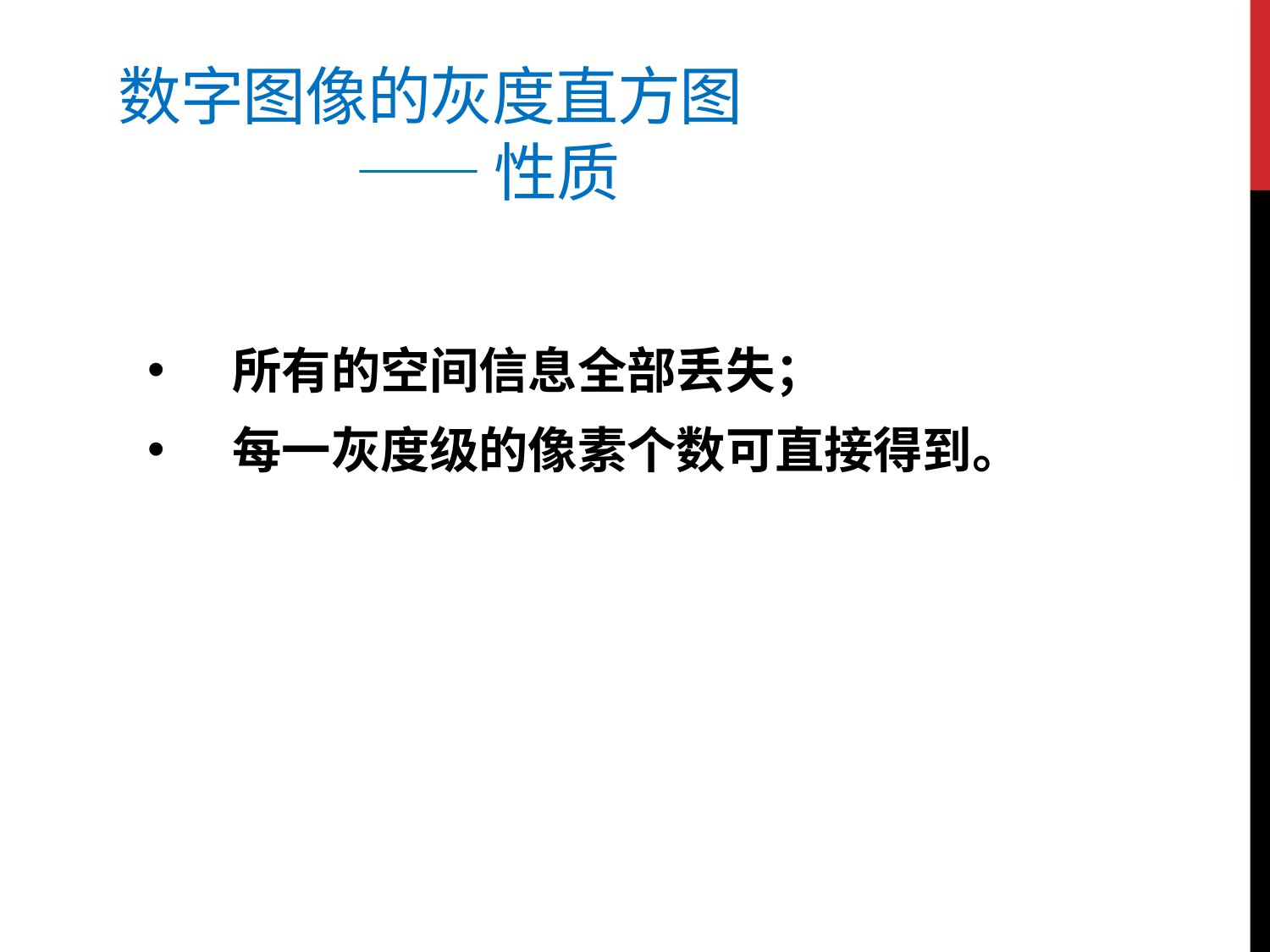

# 数字图像的灰度直方图 —— 性质
所有的空间信息全部丢失；
每一灰度级的像素个数可直接得到。